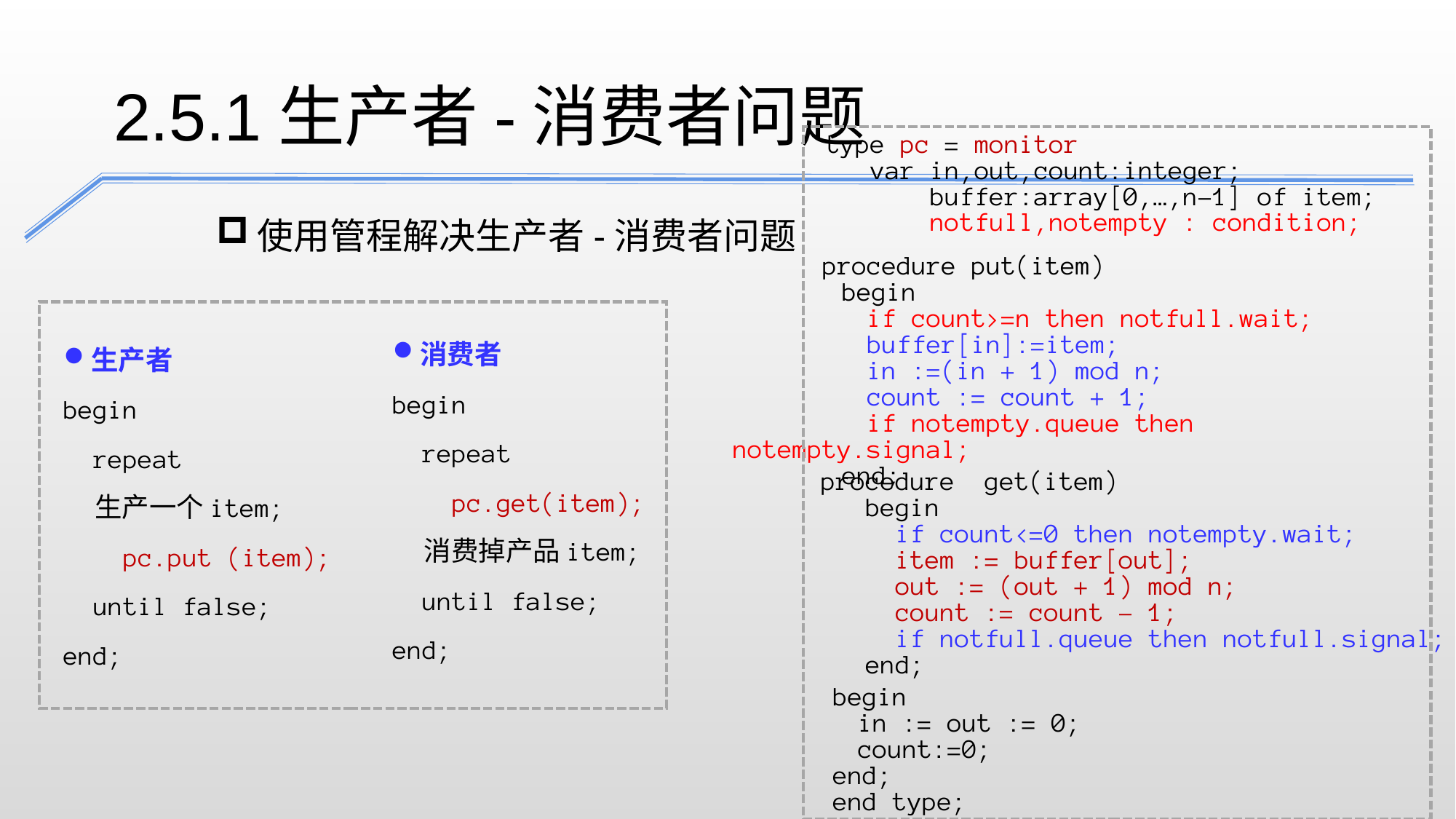

2.5.1生产者-消费者问题
type pc = monitor
   var in,out,count:integer;
       buffer:array[0,…,n-1] of item;
       notfull,notempty : condition;

使用管程解决生产者-消费者问题
      procedure put(item)
      	begin
         if count>=n then notfull.wait;
         buffer[in]:=item;
         in :=(in + 1) mod n;
         count := count + 1;
         if notempty.queue then notempty.signal;
      	end;

消费者
begin
  repeat
    pc.get(item);
    消费掉产品item;
  until false;
end;
生产者
begin
  repeat
    生产一个item;
    pc.put (item);
  until false;
end;
  procedure  get(item)
     begin
       if count<=0 then notempty.wait;
       item := buffer[out];
       out := (out + 1) mod n;
       count := count – 1;
       if notfull.queue then notfull.signal;
     end;
	begin
         in := out := 0;
         count:=0;
     	end;
	end type;